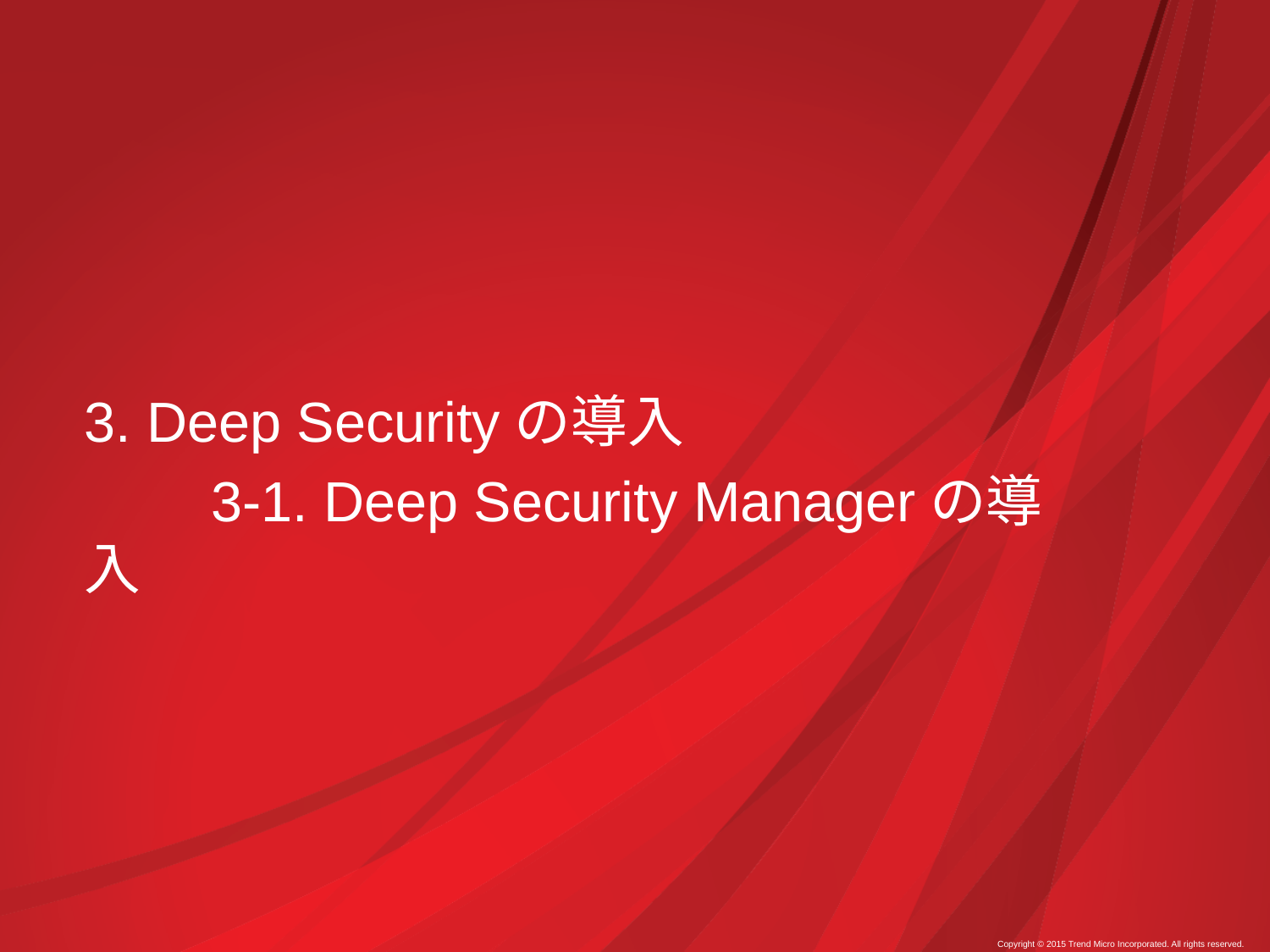

3. Deep Securityの導入
	3-1. Deep Security Managerの導入